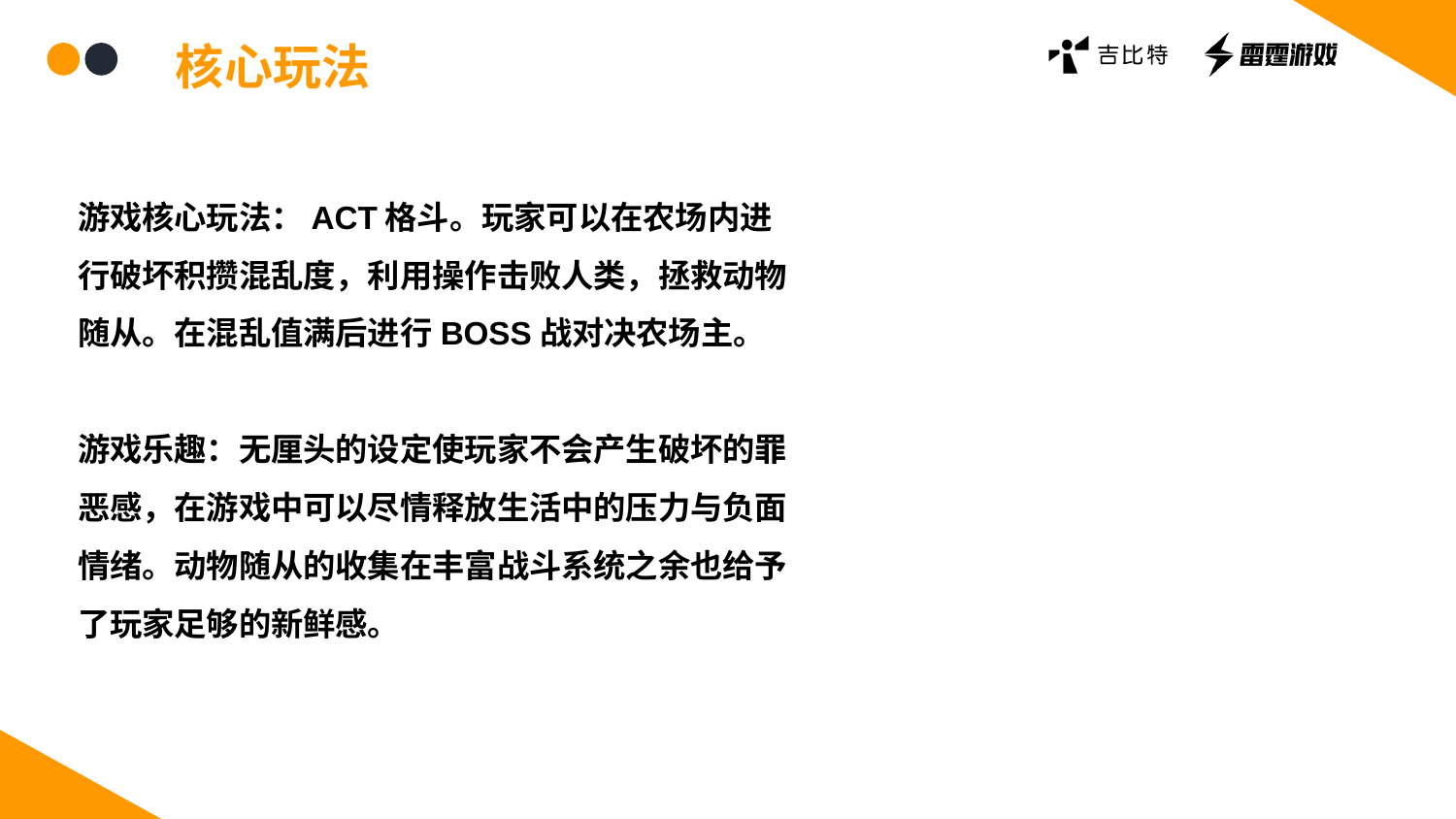

核心玩法

游戏核心玩法：ACT格斗。玩家可以在农场内进行破坏积攒混乱度，利用操作击败人类，拯救动物随从。在混乱值满后进行BOSS战对决农场主。

游戏乐趣：无厘头的设定使玩家不会产生破坏的罪恶感，在游戏中可以尽情释放生活中的压力与负面情绪。动物随从的收集在丰富战斗系统之余也给予了玩家足够的新鲜感。